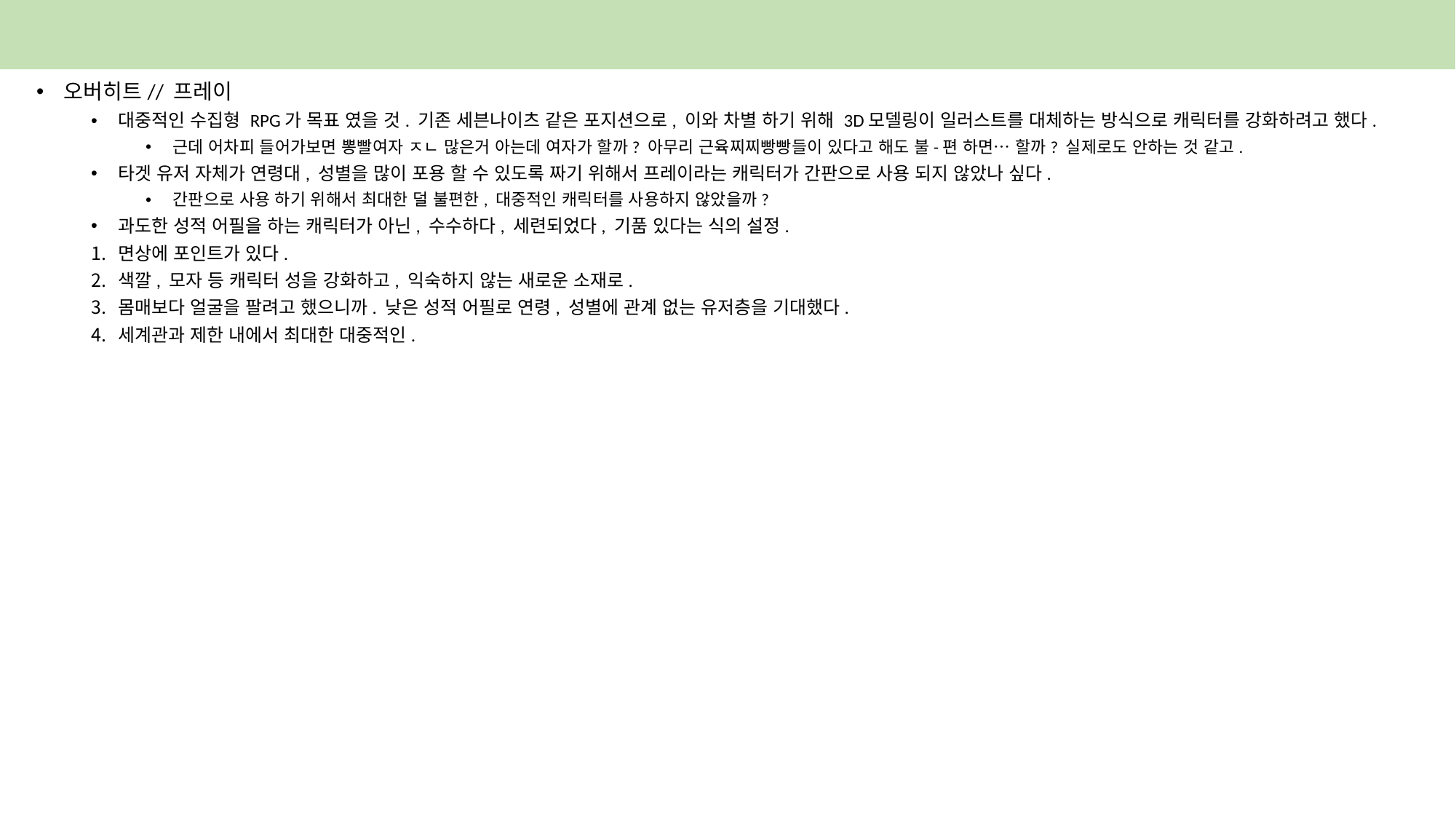

#
오버히트// 프레이
대중적인 수집형 RPG가 목표 였을 것. 기존 세븐나이츠 같은 포지션으로, 이와 차별 하기 위해 3D모델링이 일러스트를 대체하는 방식으로 캐릭터를 강화하려고 했다.
근데 어차피 들어가보면 뽕빨여자 ㅈㄴ 많은거 아는데 여자가 할까? 아무리 근육찌찌빵빵들이 있다고 해도 불-편 하면… 할까? 실제로도 안하는 것 같고.
타겟 유저 자체가 연령대, 성별을 많이 포용 할 수 있도록 짜기 위해서 프레이라는 캐릭터가 간판으로 사용 되지 않았나 싶다.
간판으로 사용 하기 위해서 최대한 덜 불편한, 대중적인 캐릭터를 사용하지 않았을까?
과도한 성적 어필을 하는 캐릭터가 아닌, 수수하다, 세련되었다, 기품 있다는 식의 설정.
면상에 포인트가 있다.
색깔, 모자 등 캐릭터 성을 강화하고, 익숙하지 않는 새로운 소재로.
몸매보다 얼굴을 팔려고 했으니까. 낮은 성적 어필로 연령, 성별에 관계 없는 유저층을 기대했다.
세계관과 제한 내에서 최대한 대중적인.